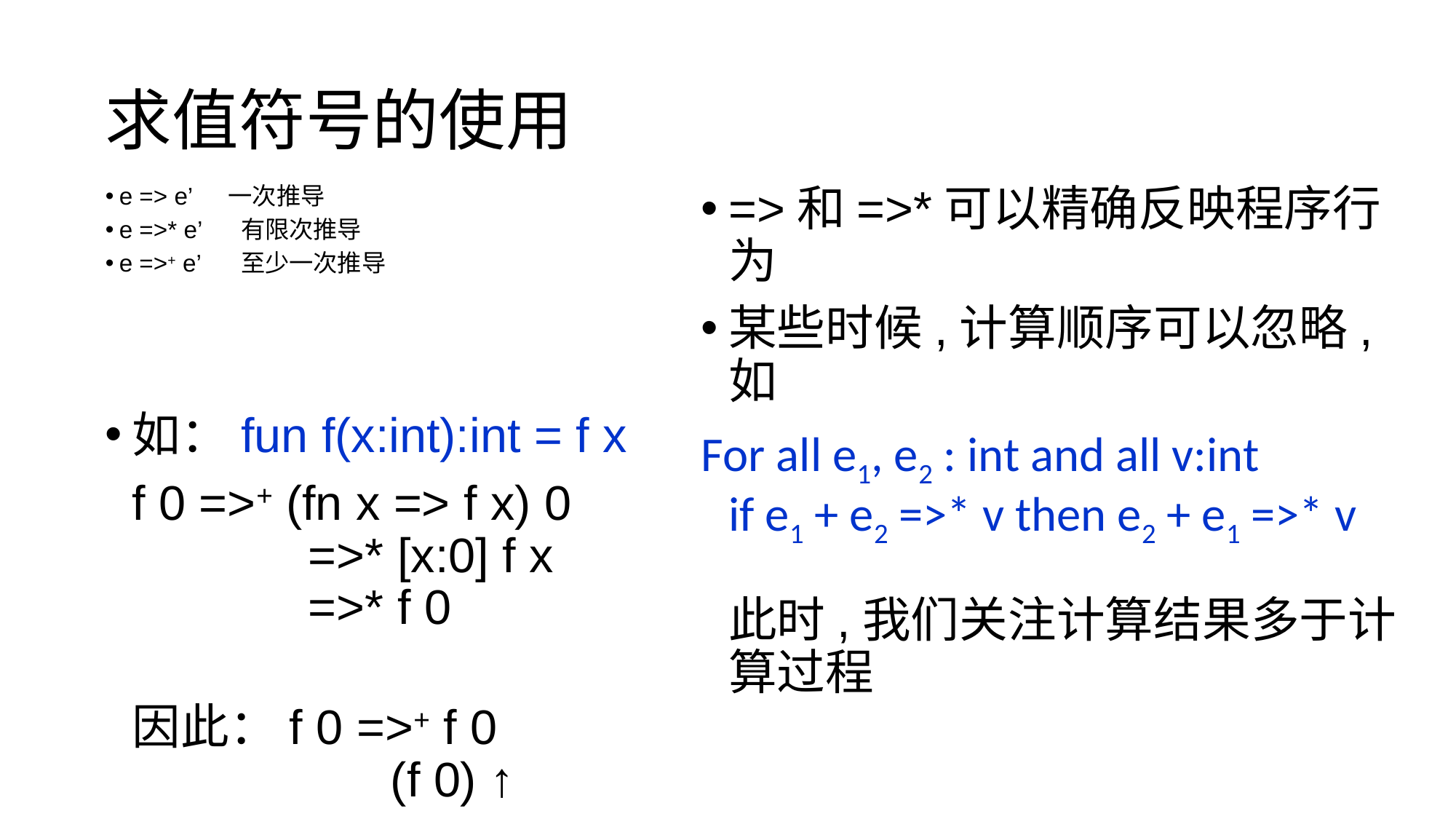

求值符号的使用
e => e’	一次推导
e =>* e’	 有限次推导
e =>+ e’	 至少一次推导
=>和=>*可以精确反映程序行为
某些时候,计算顺序可以忽略,如
For all e1, e2 : int and all v:int
if e1 + e2 =>* v then e2 + e1 =>* v
此时,我们关注计算结果多于计算过程
如：fun f(x:int):int = f x
	f 0 =>+ (fn x => f x) 0
	     =>* [x:0] f x
	     =>* f 0
	因此：f 0 =>+ f 0
		   (f 0) ↑